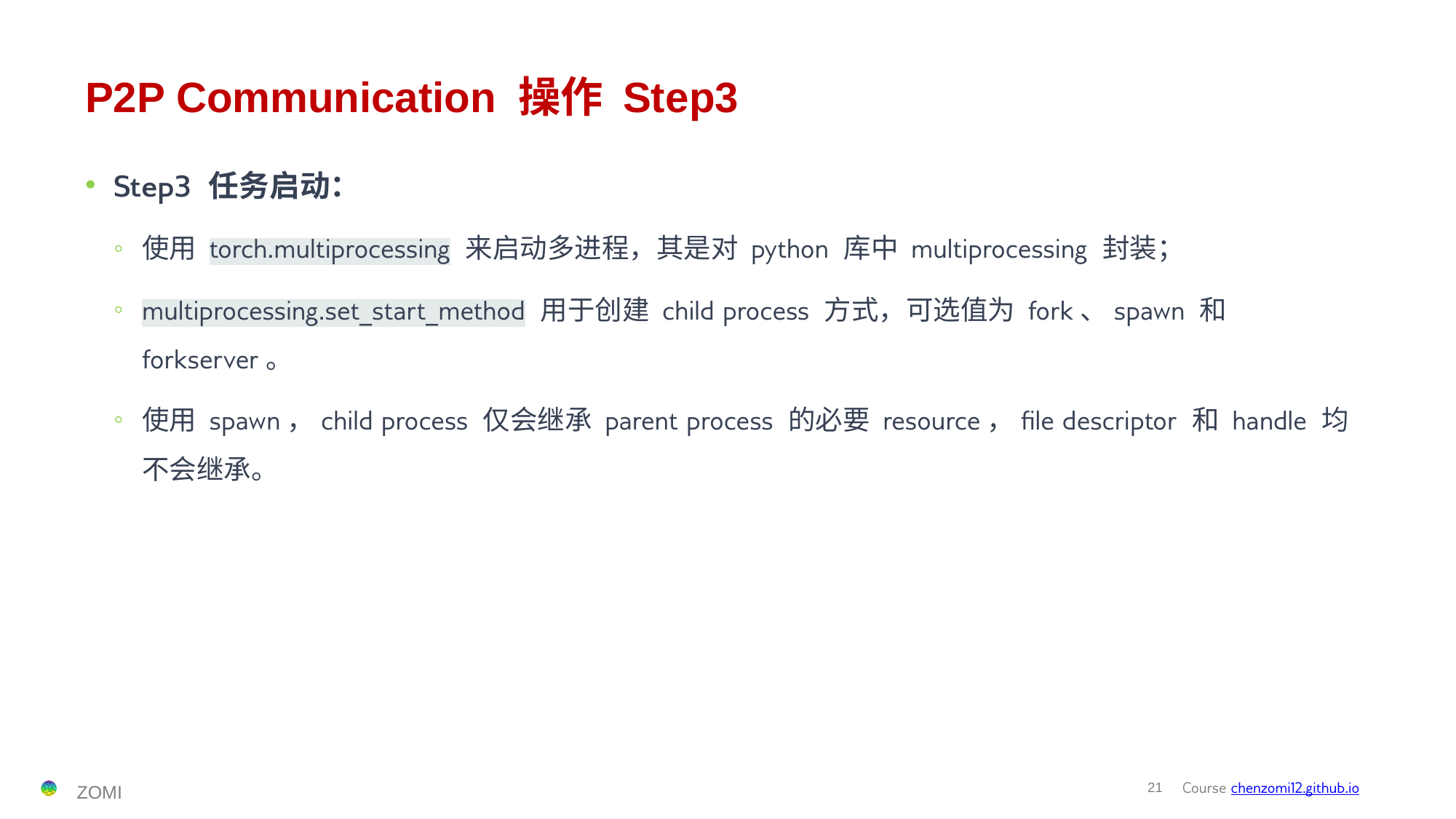

# P2P Communication 操作 Step3
Step3 任务启动：
使用 torch.multiprocessing 来启动多进程，其是对 python 库中 multiprocessing 封装；
multiprocessing.set_start_method 用于创建 child process 方式，可选值为 fork、spawn 和 forkserver。
使用 spawn，child process 仅会继承 parent process 的必要 resource，file descriptor 和 handle 均不会继承。